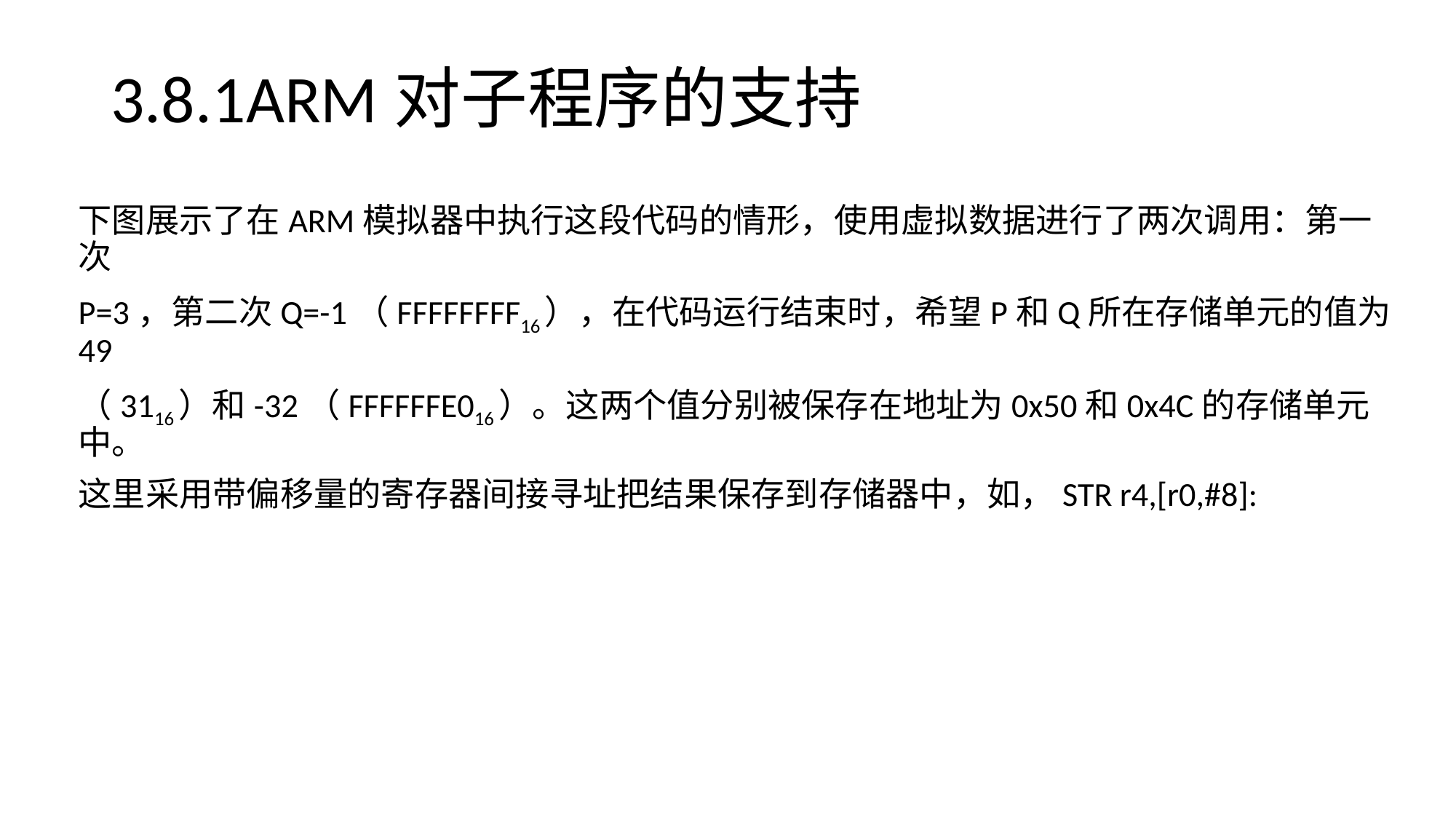

# 3.8.1ARM对子程序的支持

下图展示了在ARM模拟器中执行这段代码的情形，使用虚拟数据进行了两次调用：第一次
P=3，第二次Q=-1（FFFFFFFF16），在代码运行结束时，希望P和Q所在存储单元的值为49
（3116）和-32（FFFFFFE016）。这两个值分别被保存在地址为0x50和0x4C的存储单元中。
这里采用带偏移量的寄存器间接寻址把结果保存到存储器中，如，STR r4,[r0,#8]: